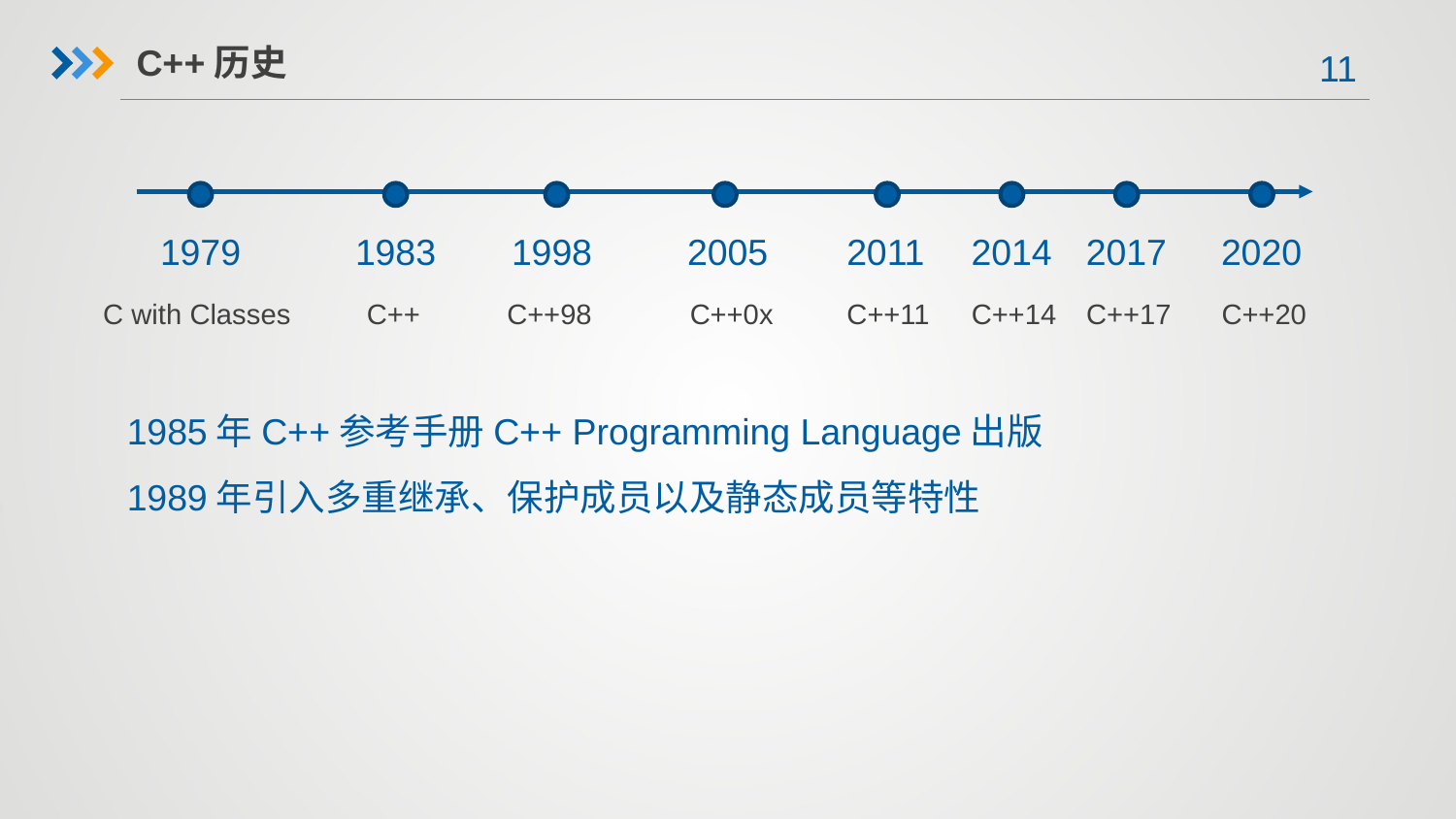

C++历史

1979
1983
1998
2005
2011
2014
2017
2020
C++
C++98
C++0x
C++11
C++14
C++17
C++20
C with Classes
1985年C++参考手册C++ Programming Language出版
1989年引入多重继承、保护成员以及静态成员等特性